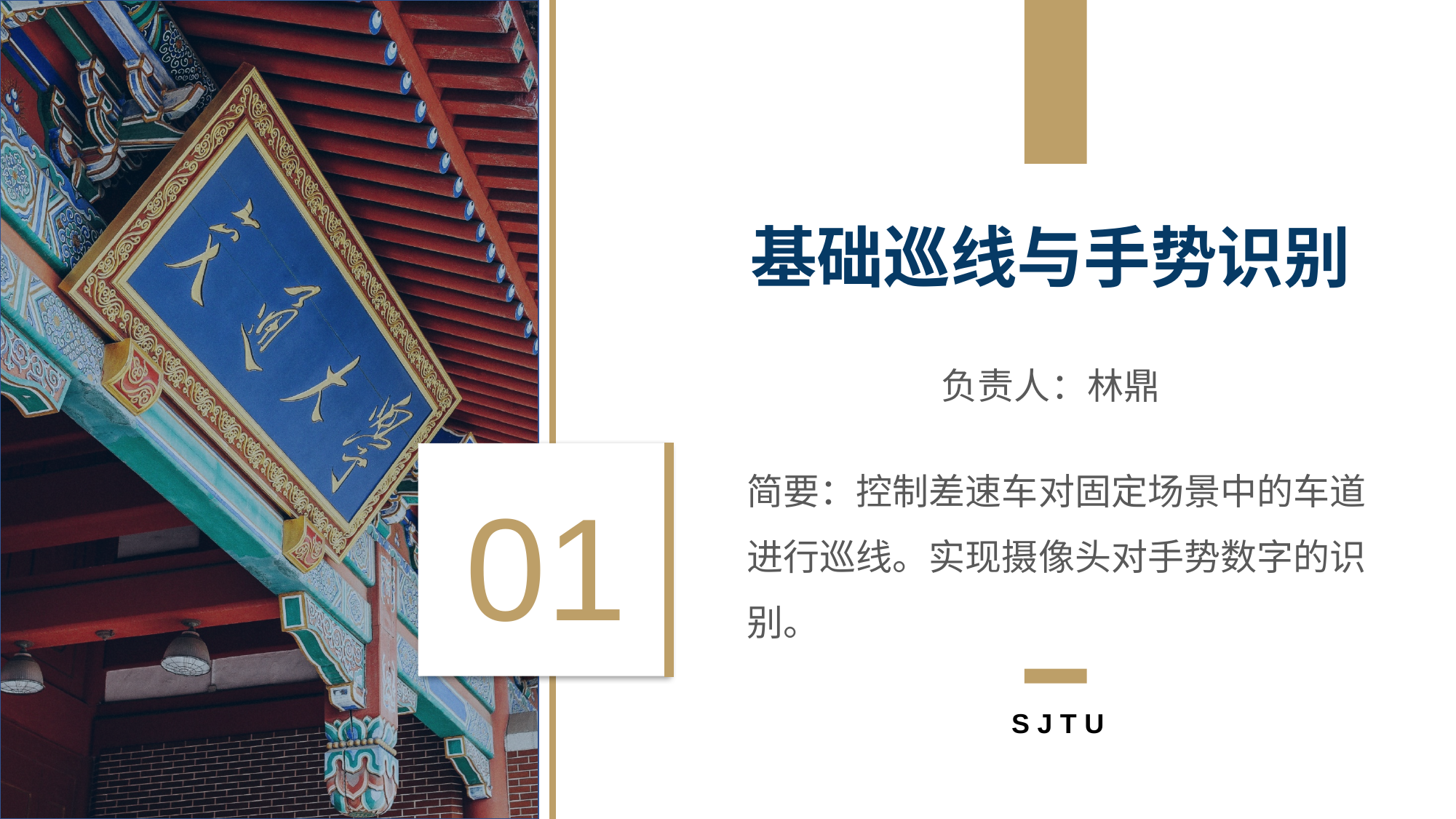

基础巡线与手势识别
负责人：林鼎
简要：控制差速车对固定场景中的车道进行巡线。实现摄像头对手势数字的识别。
01